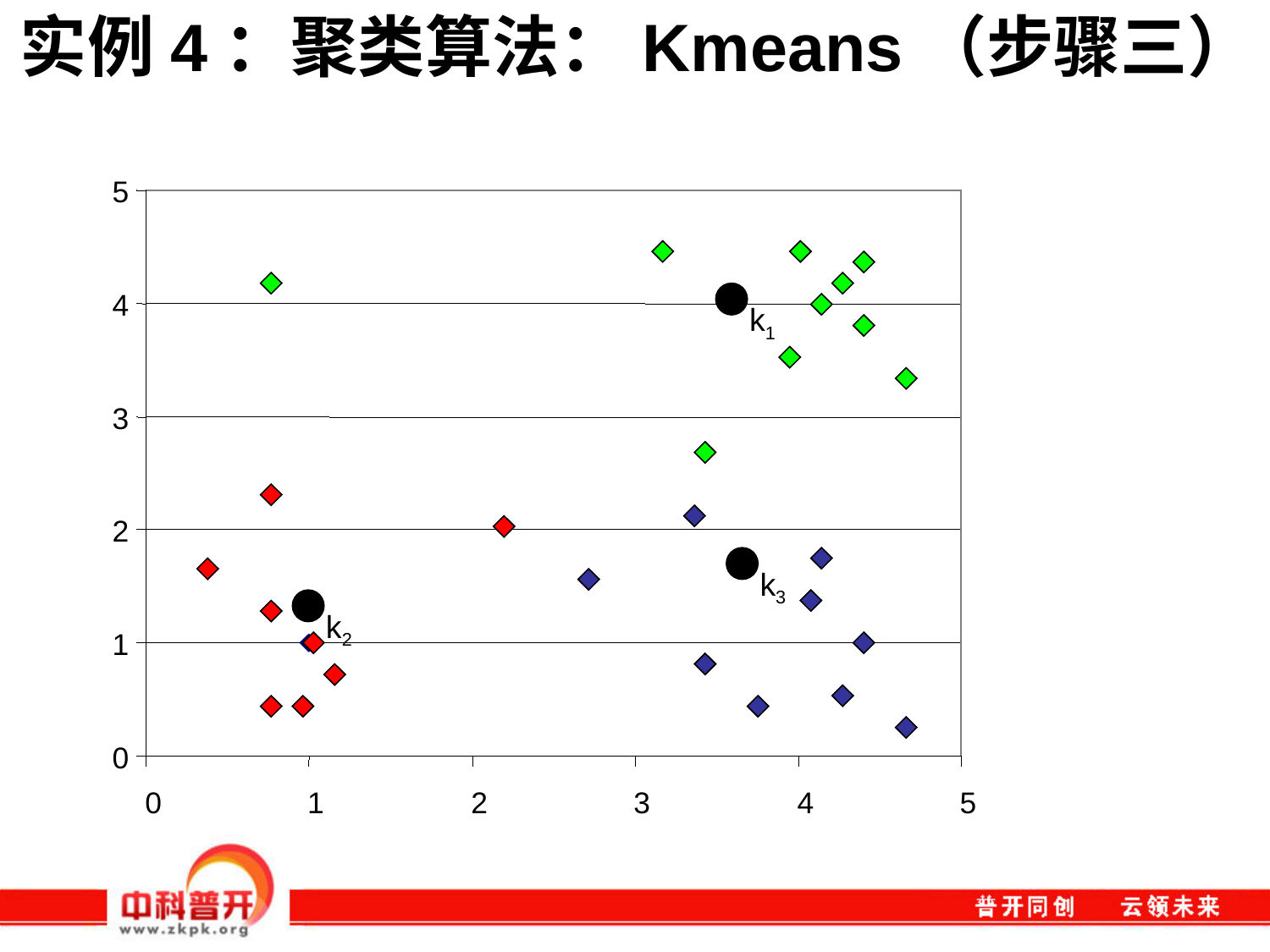

# 实例4：聚类算法：Kmeans（步骤三）
5

k1
4

3

2

k3

k2

1

0

0
1
2
3
4
5